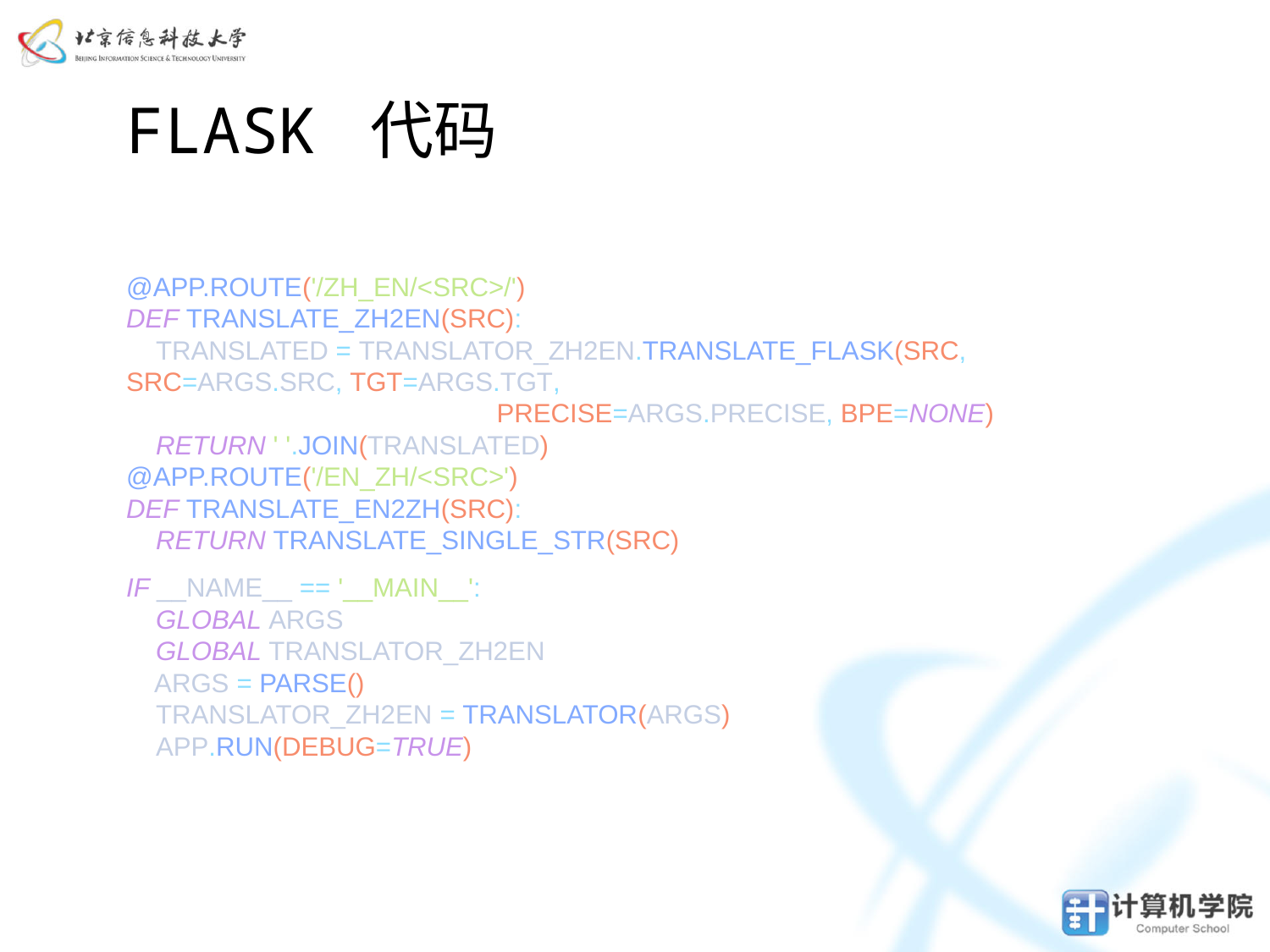

# Flask 代码
@app.route('/zh_en/<src>/')
def translate_zh2en(src):
    translated = translator_zh2en.translate_flask(src, src=args.src, tgt=args.tgt,
                                                  precise=args.precise, bpe=None)
    return ' '.join(translated)
@app.route('/en_zh/<src>')
def translate_en2zh(src):
    return translate_single_str(src)
if __name__ == '__main__':
    global args
    global translator_zh2en
    args = parse()
    translator_zh2en = Translator(args)
    app.run(debug=True)